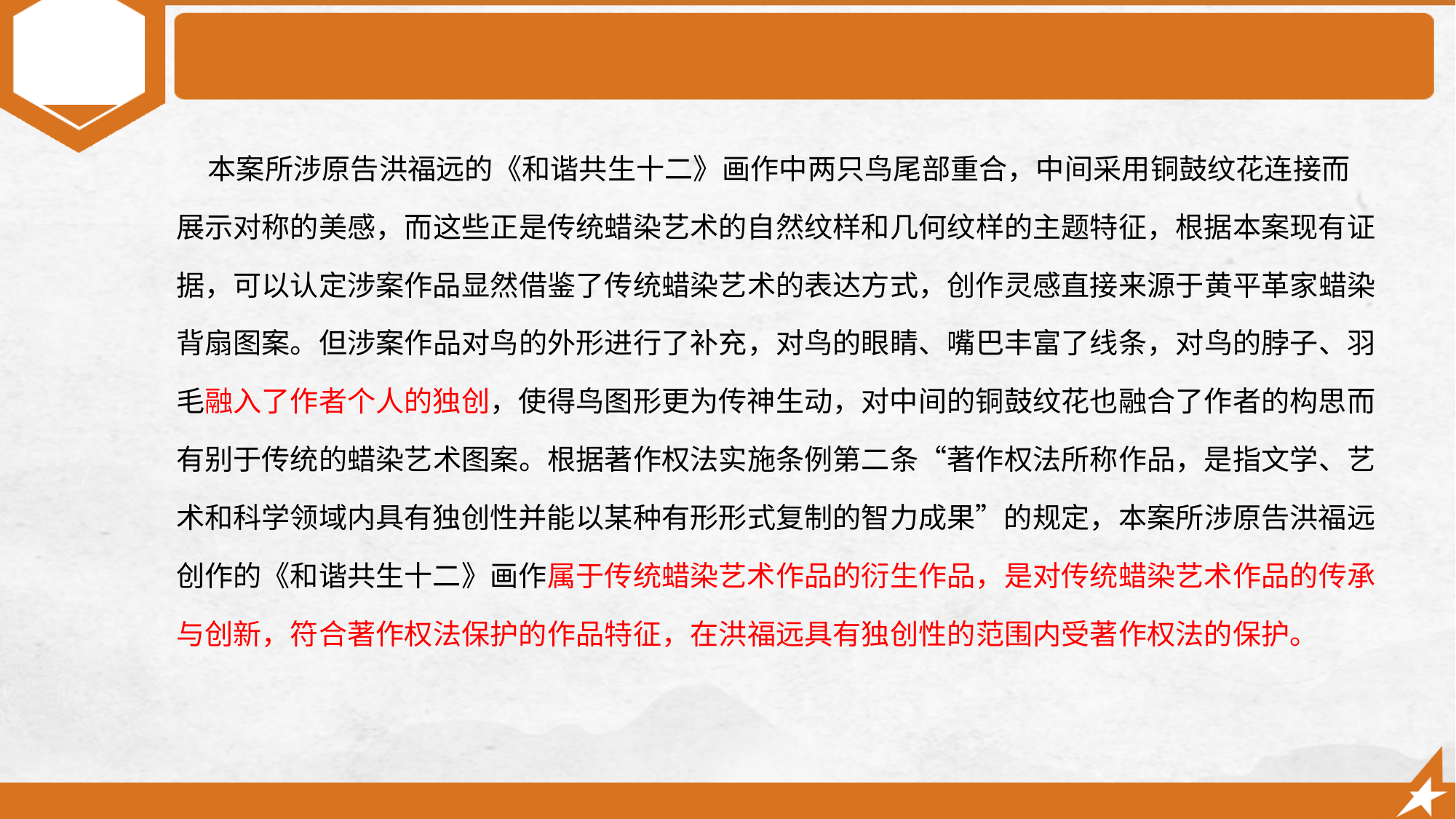

本案所涉原告洪福远的《和谐共生十二》画作中两只鸟尾部重合，中间采用铜鼓纹花连接而展示对称的美感，而这些正是传统蜡染艺术的自然纹样和几何纹样的主题特征，根据本案现有证据，可以认定涉案作品显然借鉴了传统蜡染艺术的表达方式，创作灵感直接来源于黄平革家蜡染背扇图案。但涉案作品对鸟的外形进行了补充，对鸟的眼睛、嘴巴丰富了线条，对鸟的脖子、羽毛融入了作者个人的独创，使得鸟图形更为传神生动，对中间的铜鼓纹花也融合了作者的构思而有别于传统的蜡染艺术图案。根据著作权法实施条例第二条“著作权法所称作品，是指文学、艺术和科学领域内具有独创性并能以某种有形形式复制的智力成果”的规定，本案所涉原告洪福远创作的《和谐共生十二》画作属于传统蜡染艺术作品的衍生作品，是对传统蜡染艺术作品的传承与创新，符合著作权法保护的作品特征，在洪福远具有独创性的范围内受著作权法的保护。